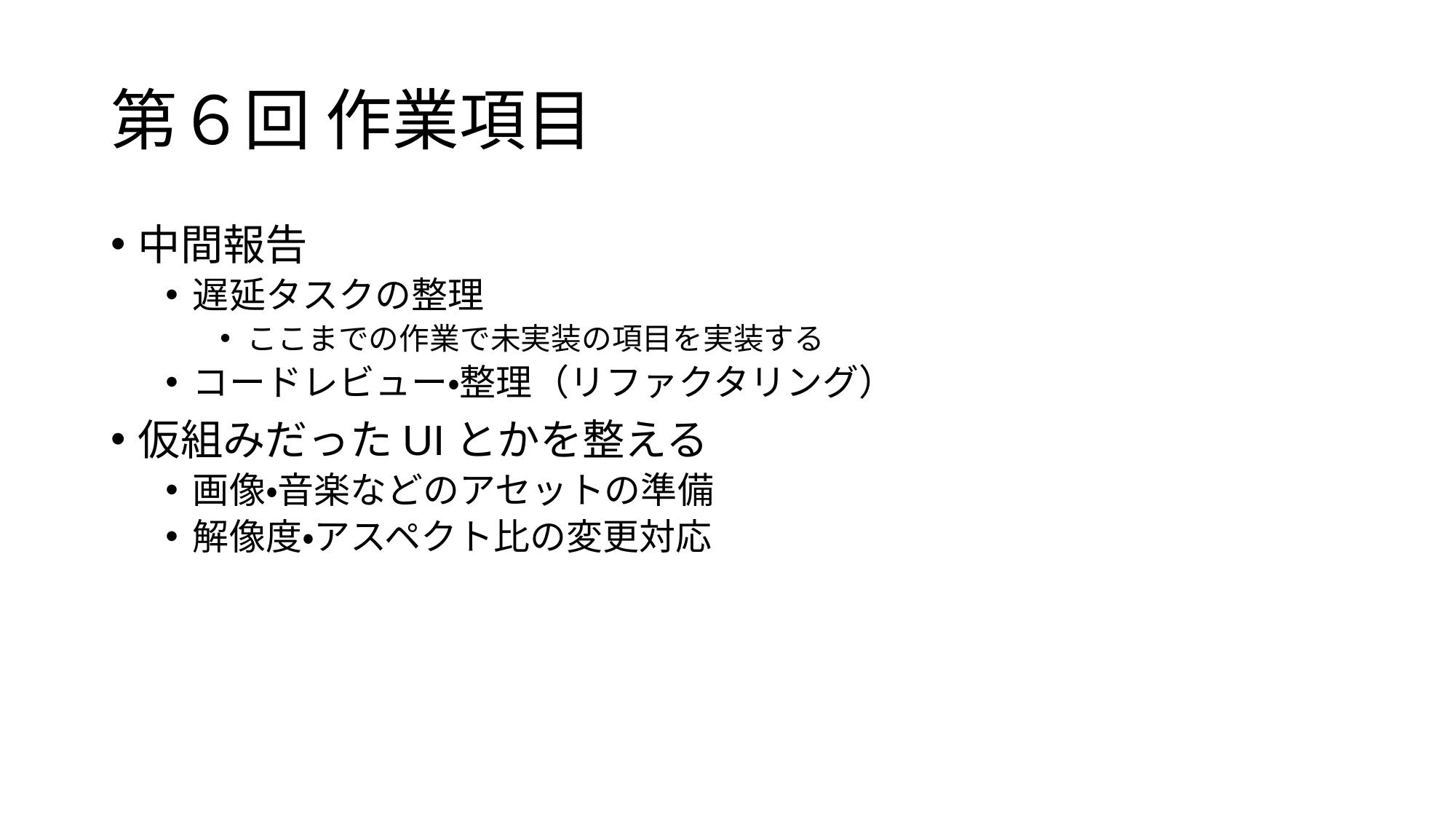

# 第６回 作業項目
中間報告
遅延タスクの整理
ここまでの作業で未実装の項目を実装する
コードレビュー・整理（リファクタリング）
仮組みだったUIとかを整える
画像・音楽などのアセットの準備
解像度・アスペクト比の変更対応